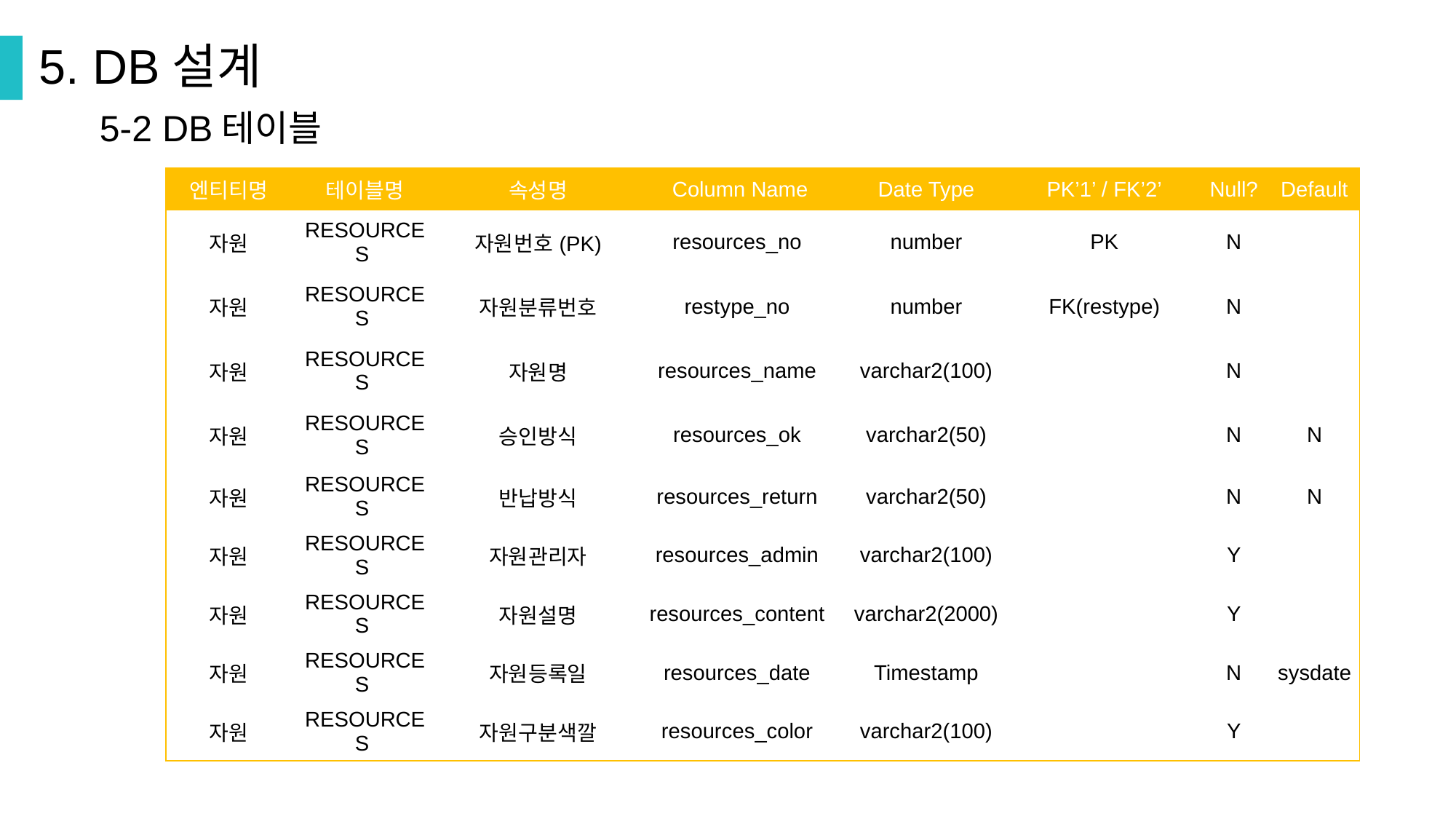

5. DB설계

5-2 DB테이블
| 엔티티명 | 테이블명 | 속성명 | Column Name | Date Type | PK’1’ / FK’2’ | Null? | Default |
| --- | --- | --- | --- | --- | --- | --- | --- |
| 자원 | RESOURCES | 자원번호(PK) | resources\_no | number | PK | N |  |
| 자원 | RESOURCES | 자원분류번호 | restype\_no | number | FK(restype) | N |  |
| 자원 | RESOURCES | 자원명 | resources\_name | varchar2(100) |  | N |  |
| 자원 | RESOURCES | 승인방식 | resources\_ok | varchar2(50) |  | N | N |
| 자원 | RESOURCES | 반납방식 | resources\_return | varchar2(50) |  | N | N |
| 자원 | RESOURCES | 자원관리자 | resources\_admin | varchar2(100) |  | Y |  |
| 자원 | RESOURCES | 자원설명 | resources\_content | varchar2(2000) |  | Y |  |
| 자원 | RESOURCES | 자원등록일 | resources\_date | Timestamp |  | N | sysdate |
| 자원 | RESOURCES | 자원구분색깔 | resources\_color | varchar2(100) |  | Y |  |